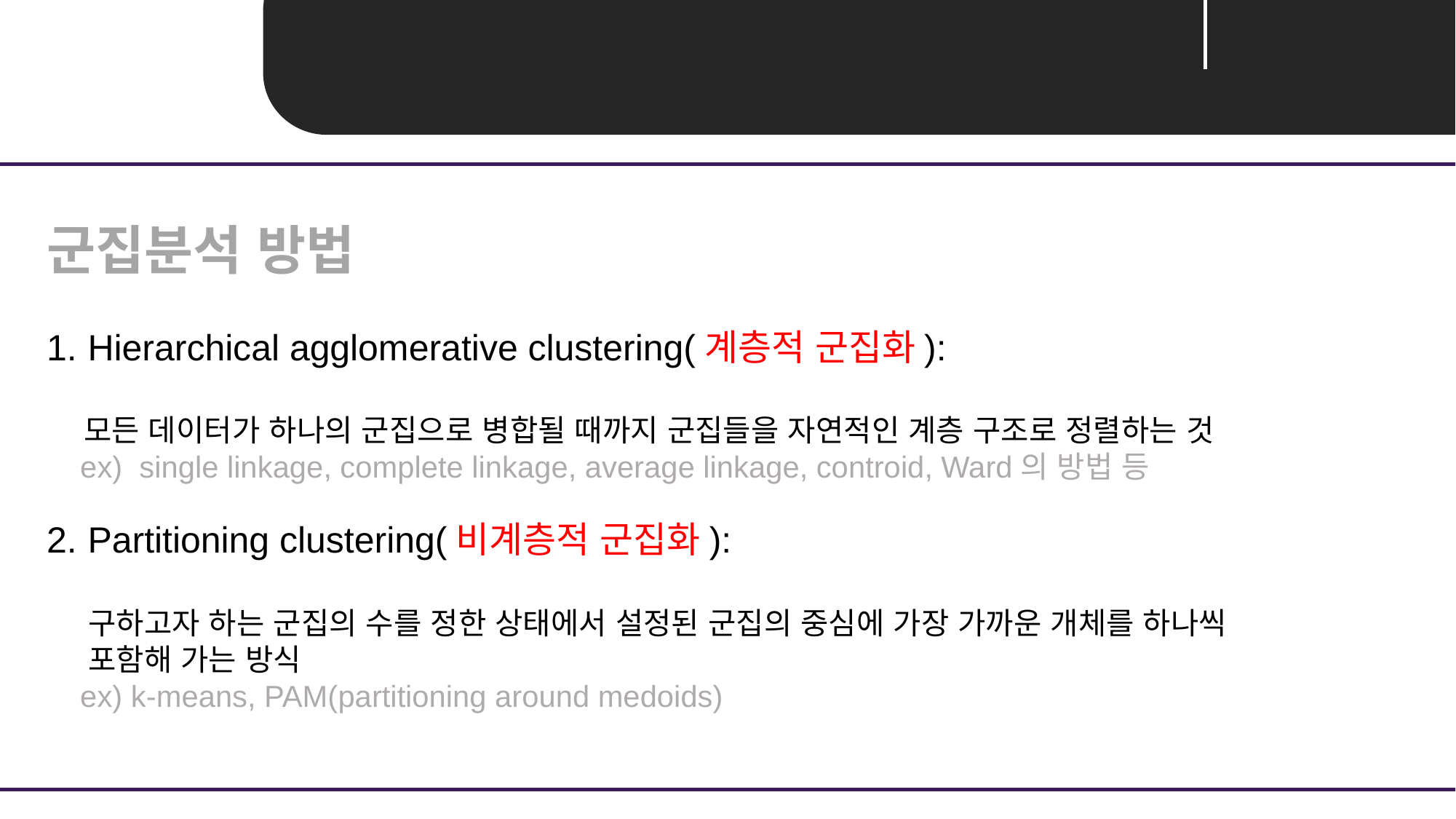

Unit  01 ㅣ 군집화(Clustering)
군집분석 방법

Hierarchical agglomerative clustering(계층적 군집화):

    모든 데이터가 하나의 군집으로 병합될 때까지 군집들을 자연적인 계층 구조로 정렬하는 것
    ex)  single linkage, complete linkage, average linkage, controid, Ward의 방법 등

Partitioning clustering(비계층적 군집화):

    구하고자 하는 군집의 수를 정한 상태에서 설정된 군집의 중심에 가장 가까운 개체를 하나씩
    포함해 가는 방식
    ex) k-means, PAM(partitioning around medoids)